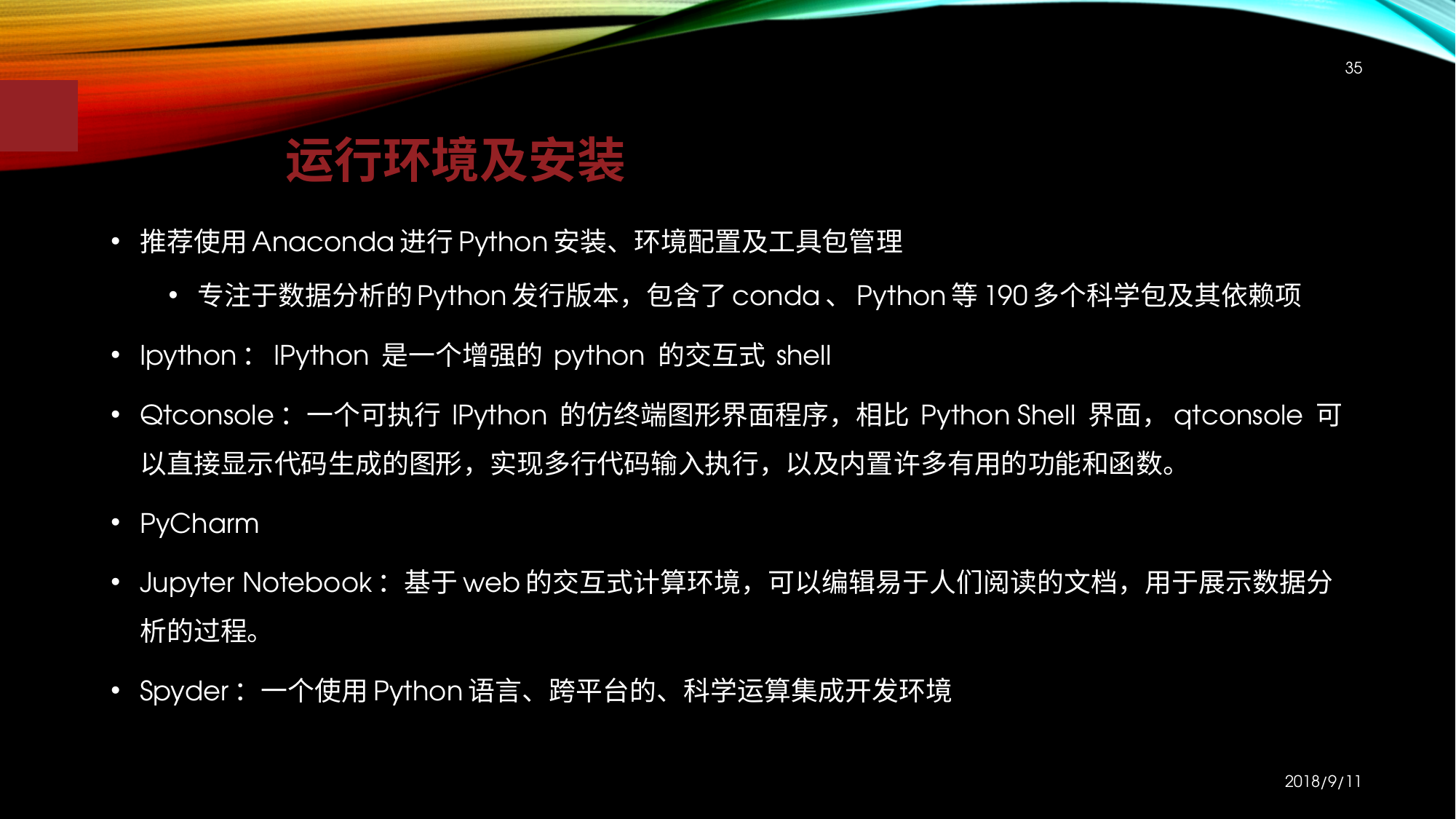

35

运行环境及安装
推荐使用Anaconda进行Python安装、环境配置及工具包管理
专注于数据分析的Python发行版本，包含了conda、Python等190多个科学包及其依赖项
Ipython：IPython 是一个增强的 python 的交互式 shell
Qtconsole：一个可执行 IPython 的仿终端图形界面程序，相比 Python Shell 界面，qtconsole 可以直接显示代码生成的图形，实现多行代码输入执行，以及内置许多有用的功能和函数。
PyCharm
Jupyter Notebook：基于web的交互式计算环境，可以编辑易于人们阅读的文档，用于展示数据分析的过程。
Spyder：一个使用Python语言、跨平台的、科学运算集成开发环境
2018/9/11